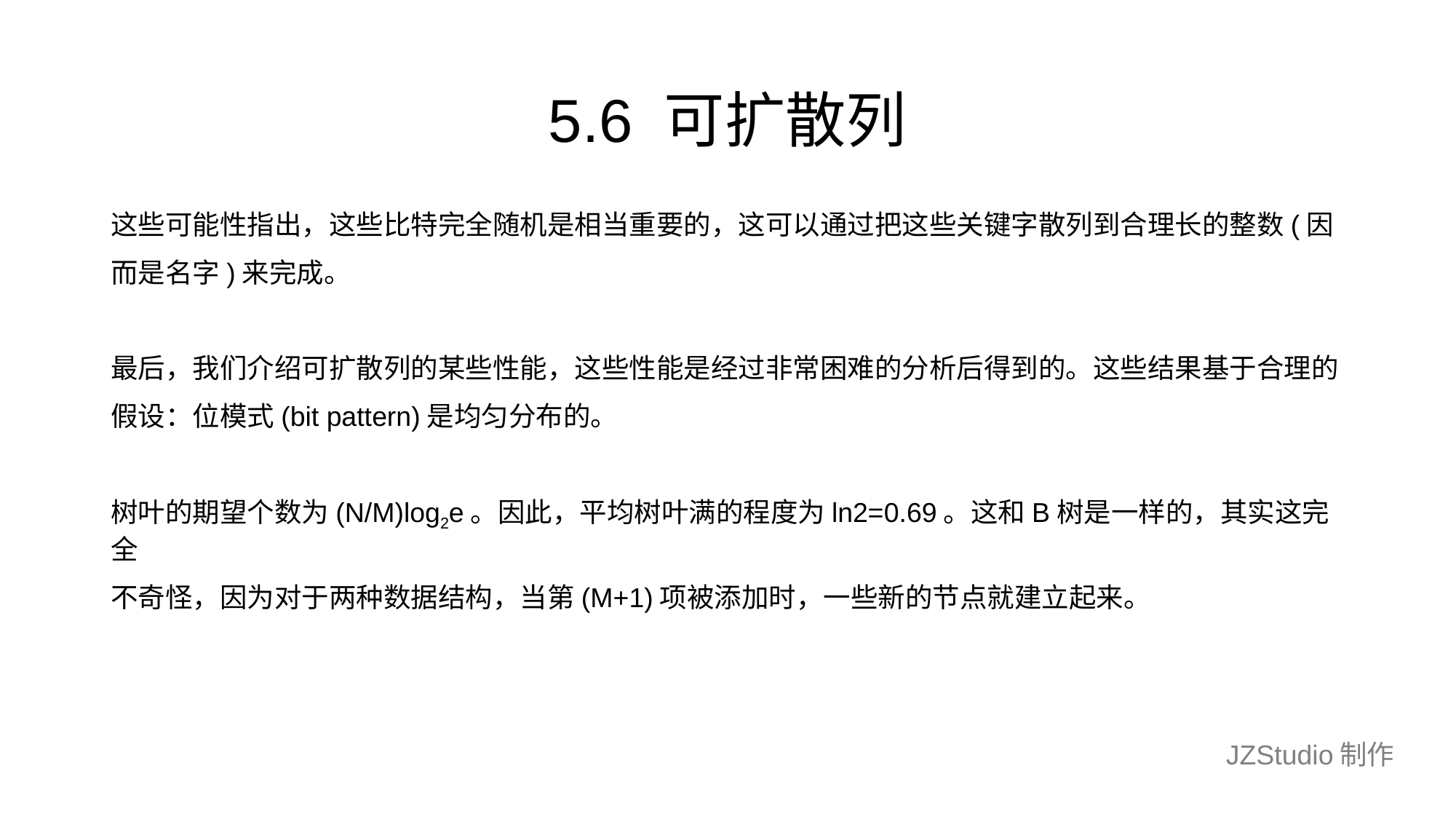

# 5.6 可扩散列
这些可能性指出，这些比特完全随机是相当重要的，这可以通过把这些关键字散列到合理长的整数(因
而是名字)来完成。

最后，我们介绍可扩散列的某些性能，这些性能是经过非常困难的分析后得到的。这些结果基于合理的
假设：位模式(bit pattern)是均匀分布的。

树叶的期望个数为(N/M)log2e。因此，平均树叶满的程度为ln2=0.69。这和B树是一样的，其实这完全
不奇怪，因为对于两种数据结构，当第(M+1)项被添加时，一些新的节点就建立起来。